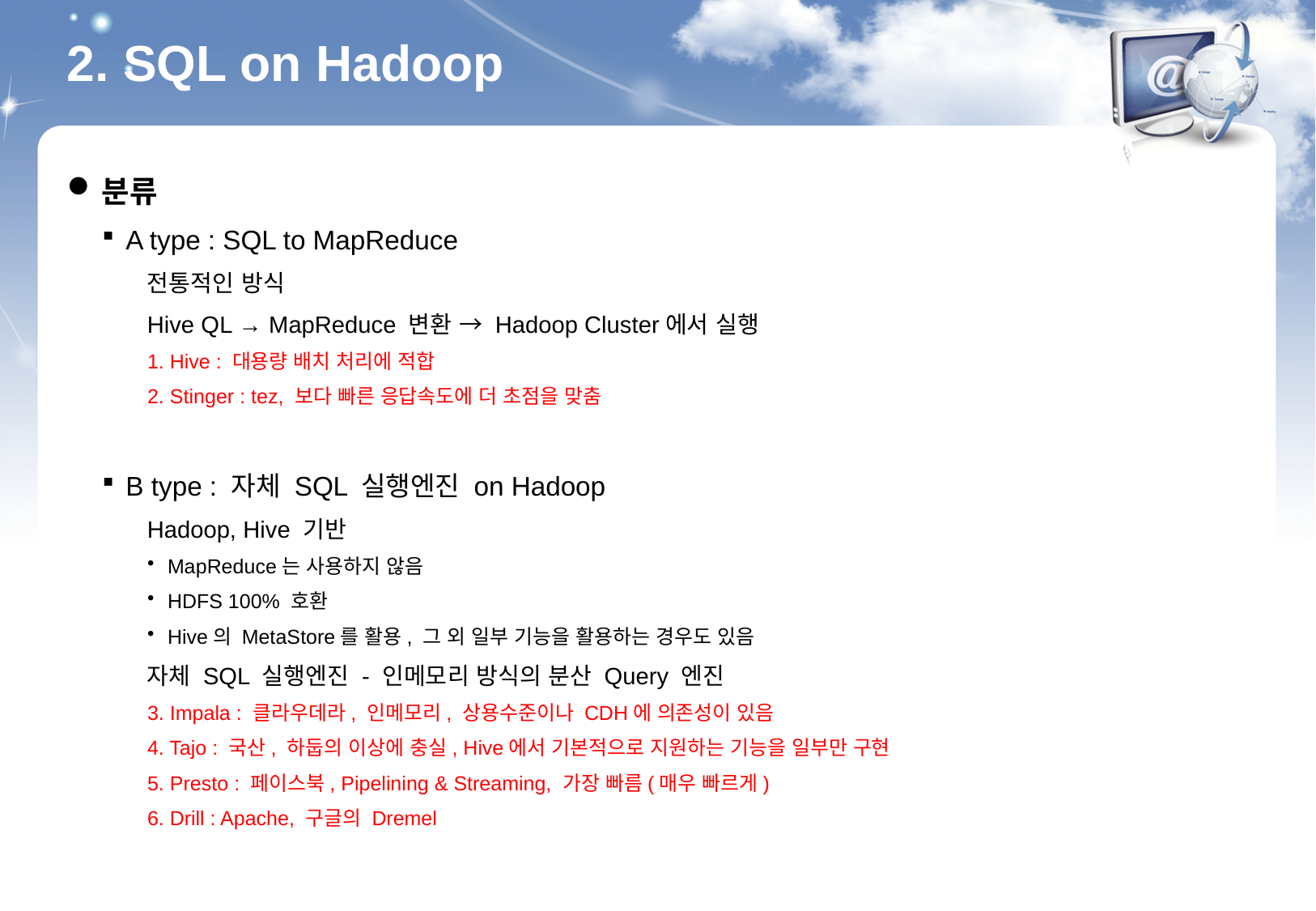

2. SQL on Hadoop
분류
A type : SQL to MapReduce
전통적인 방식
Hive QL → MapReduce 변환 → Hadoop Cluster에서 실행
1. Hive : 대용량 배치 처리에 적합
2. Stinger : tez, 보다 빠른 응답속도에 더 초점을 맞춤

B type : 자체 SQL 실행엔진 on Hadoop
Hadoop, Hive 기반
MapReduce는 사용하지 않음
HDFS 100% 호환
Hive의 MetaStore를 활용, 그 외 일부 기능을 활용하는 경우도 있음
자체 SQL 실행엔진 - 인메모리 방식의 분산 Query 엔진
3. Impala : 클라우데라, 인메모리, 상용수준이나 CDH에 의존성이 있음
4. Tajo : 국산, 하둡의 이상에 충실, Hive에서 기본적으로 지원하는 기능을 일부만 구현
5. Presto : 페이스북, Pipelining & Streaming, 가장 빠름(매우 빠르게)
6. Drill : Apache, 구글의 Dremel